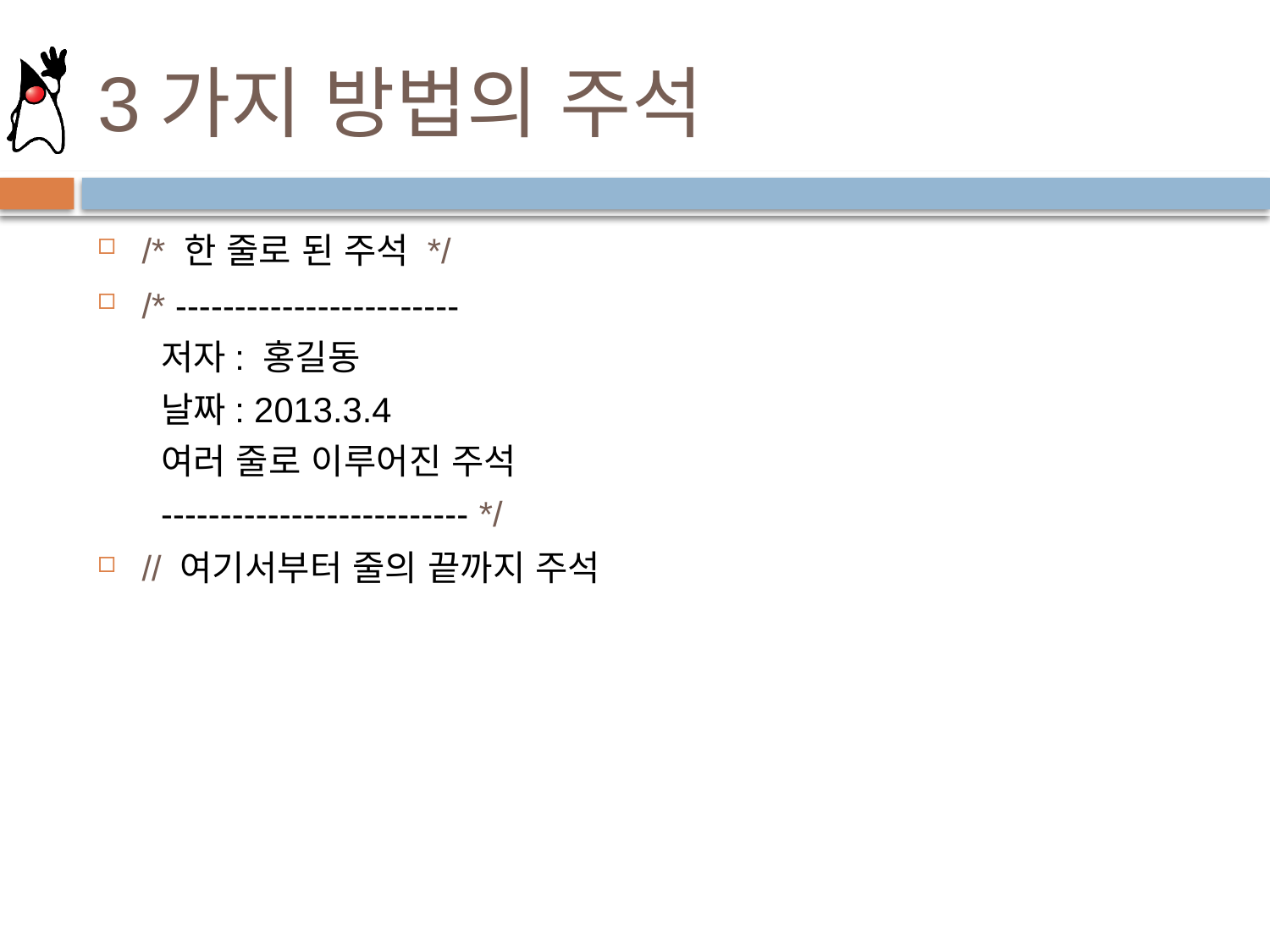

# 3가지 방법의 주석
/* 한 줄로 된 주석 */
/* ------------------------
저자: 홍길동
날짜: 2013.3.4
여러 줄로 이루어진 주석
-------------------------- */
// 여기서부터 줄의 끝까지 주석